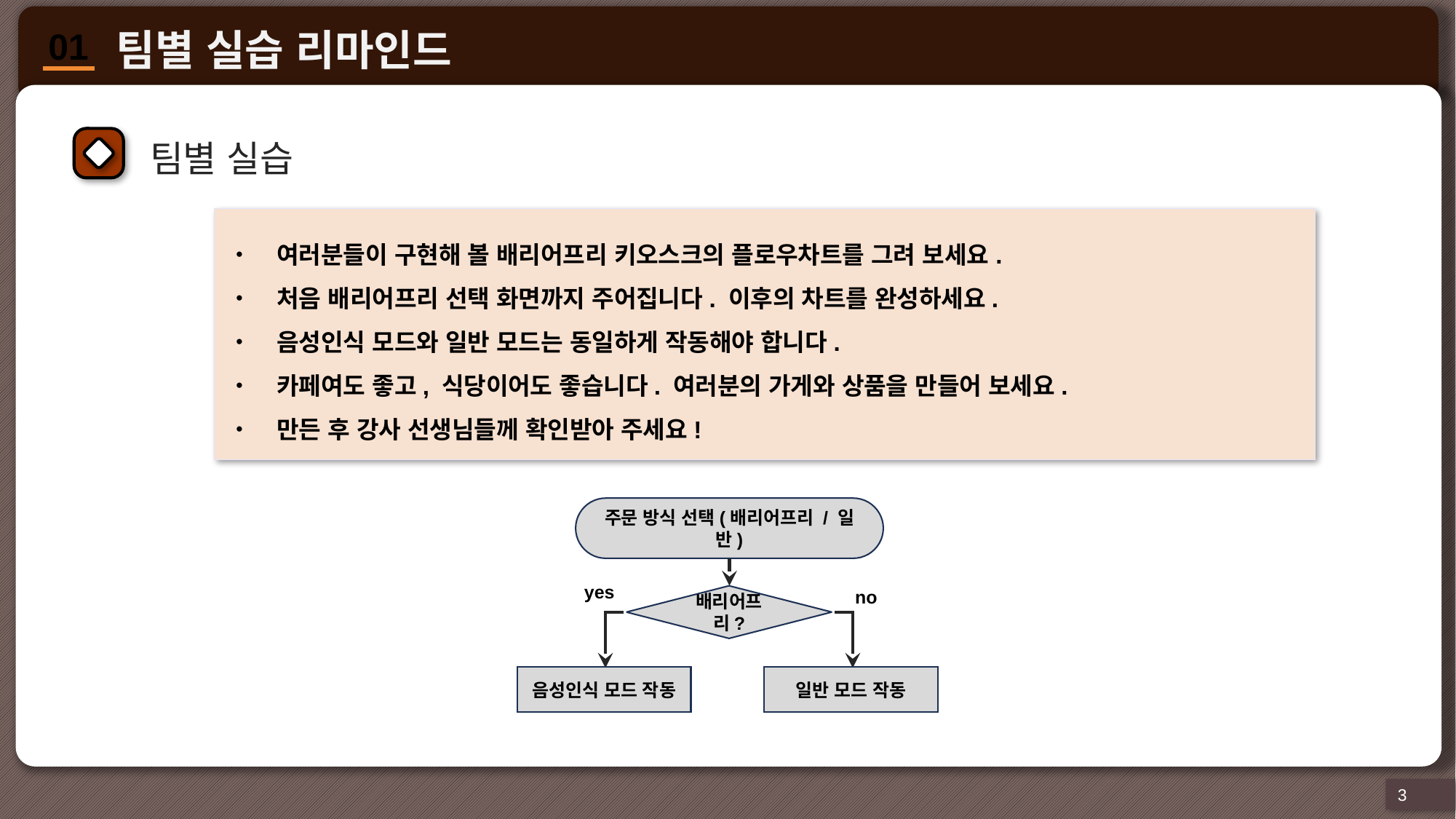

팀별 실습

여러분들이 구현해 볼 배리어프리 키오스크의 플로우차트를 그려 보세요.
처음 배리어프리 선택 화면까지 주어집니다. 이후의 차트를 완성하세요.
음성인식 모드와 일반 모드는 동일하게 작동해야 합니다.
카페여도 좋고, 식당이어도 좋습니다. 여러분의 가게와 상품을 만들어 보세요.
만든 후 강사 선생님들께 확인받아 주세요!
주문 방식 선택(배리어프리 / 일반)
yes
no
배리어프리?
음성인식 모드 작동
일반 모드 작동